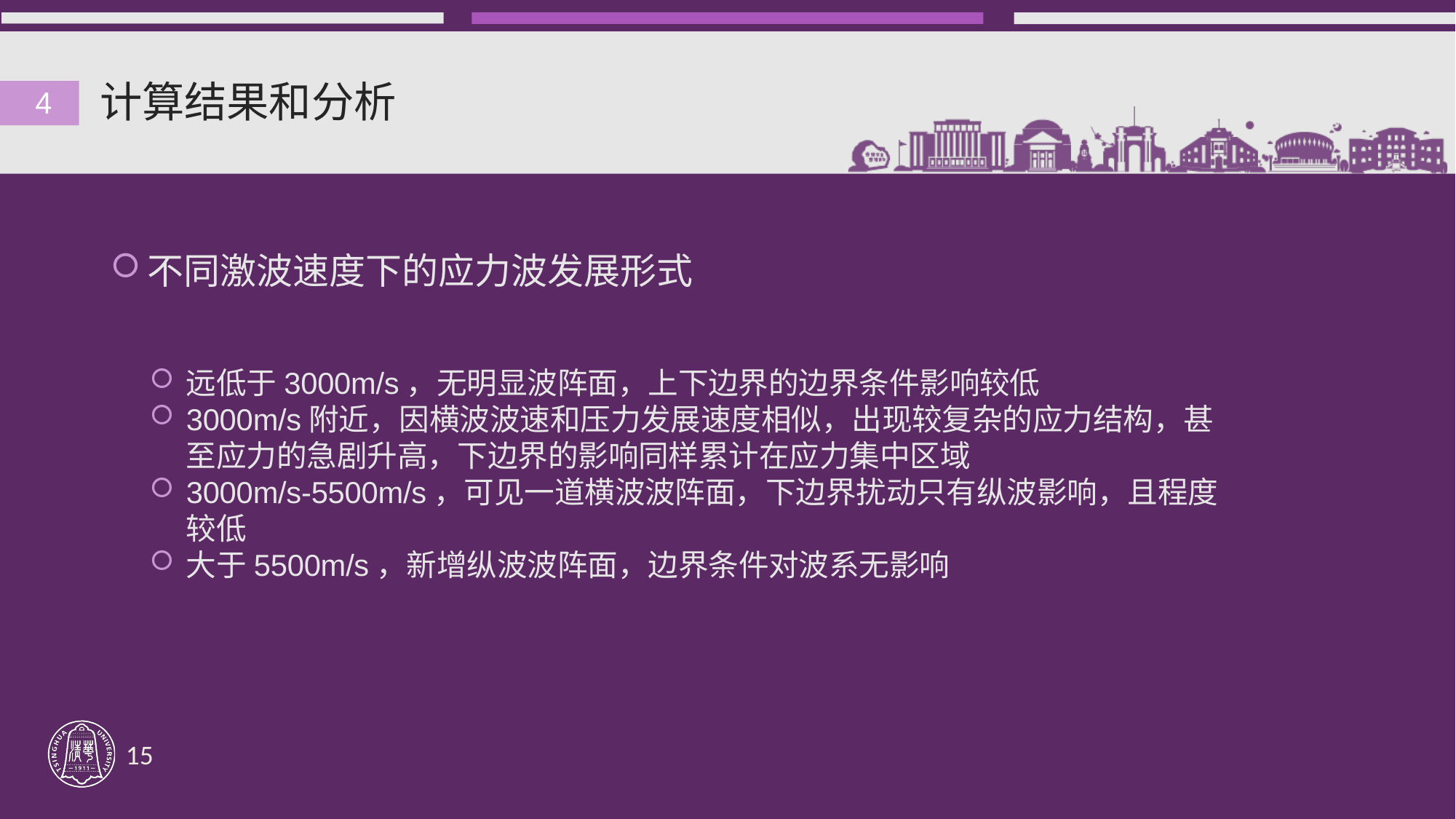

# 计算结果和分析

4

不同激波速度下的应力波发展形式

远低于3000m/s，无明显波阵面，上下边界的边界条件影响较低
3000m/s附近，因横波波速和压力发展速度相似，出现较复杂的应力结构，甚至应力的急剧升高，下边界的影响同样累计在应力集中区域
3000m/s-5500m/s，可见一道横波波阵面，下边界扰动只有纵波影响，且程度较低
大于5500m/s，新增纵波波阵面，边界条件对波系无影响

15